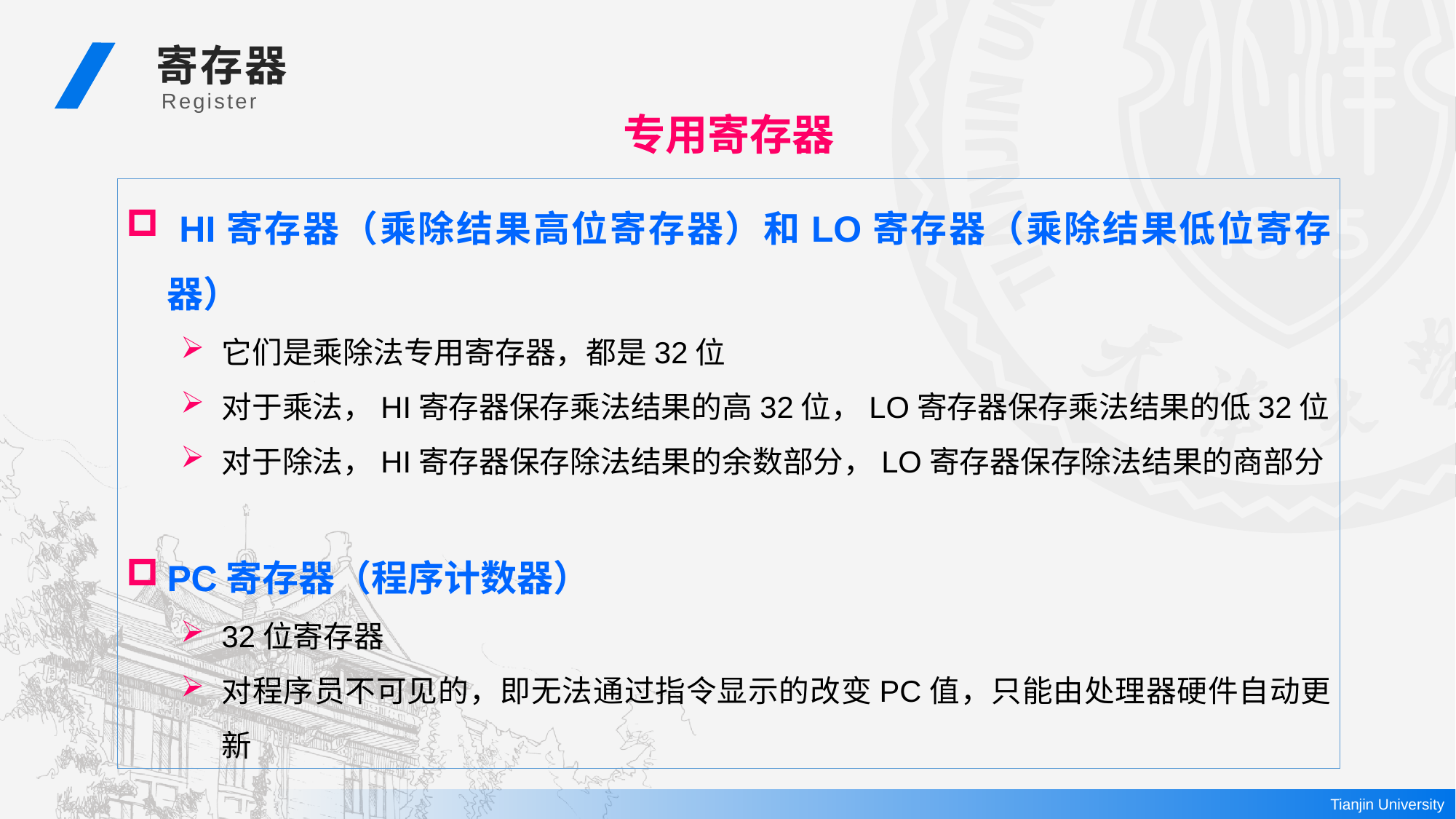

寄存器
   Register
专用寄存器
 HI寄存器（乘除结果高位寄存器）和LO寄存器（乘除结果低位寄存器）
它们是乘除法专用寄存器，都是32位
对于乘法，HI寄存器保存乘法结果的高32位，LO寄存器保存乘法结果的低32位
对于除法，HI寄存器保存除法结果的余数部分，LO寄存器保存除法结果的商部分

PC寄存器（程序计数器）
32位寄存器
对程序员不可见的，即无法通过指令显示的改变PC值，只能由处理器硬件自动更新